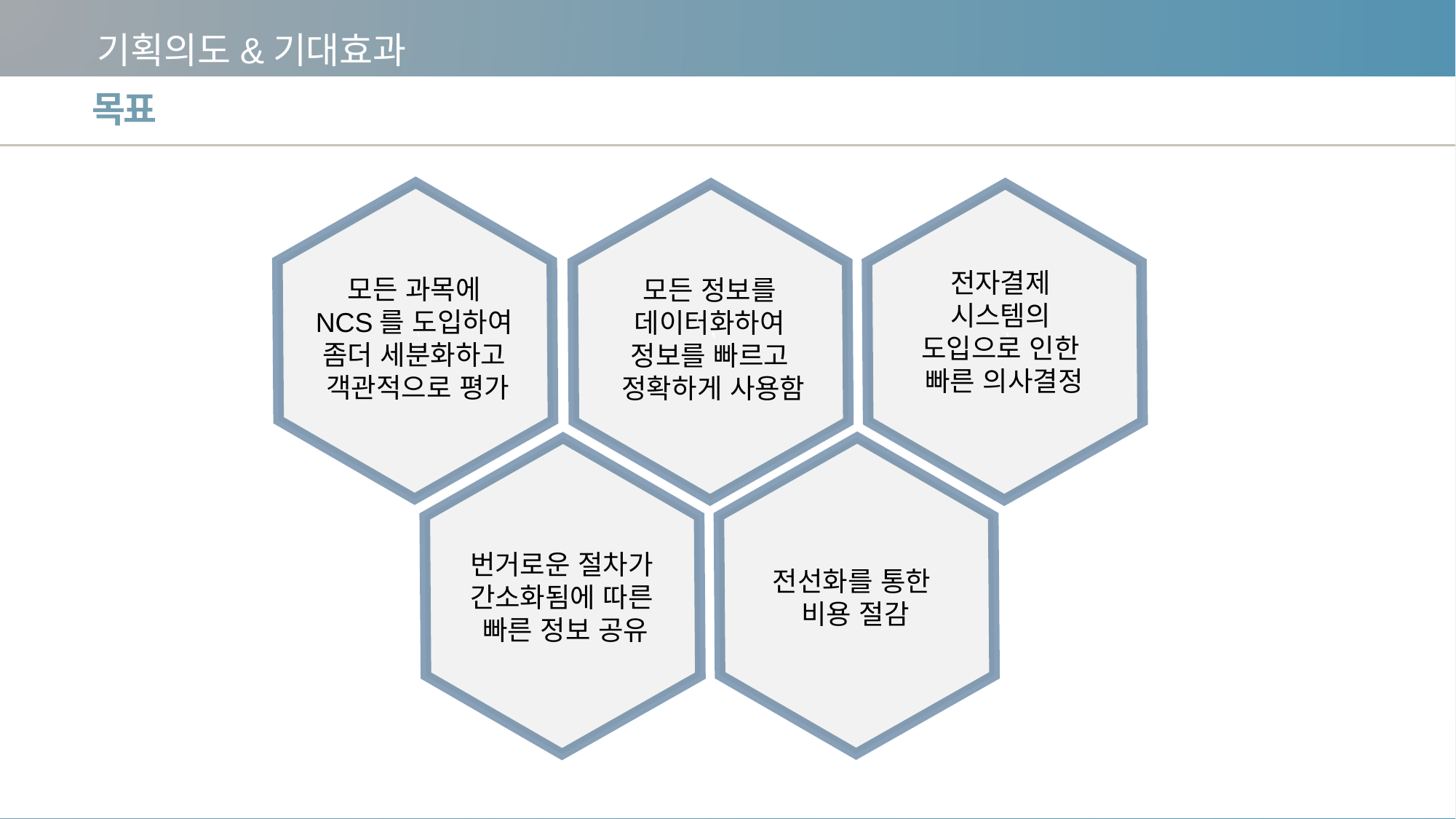

기획의도&기대효과

목표
`
모든 과목에
NCS를 도입하여
좀더 세분화하고
객관적으로 평가
`
모든 정보를
데이터화하여
정보를 빠르고
정확하게 사용함
`
전자결제
시스템의
도입으로 인한
빠른 의사결정
`
전선화를 통한
비용 절감

번거로운 절차가
간소화됨에 따른
빠른 정보 공유